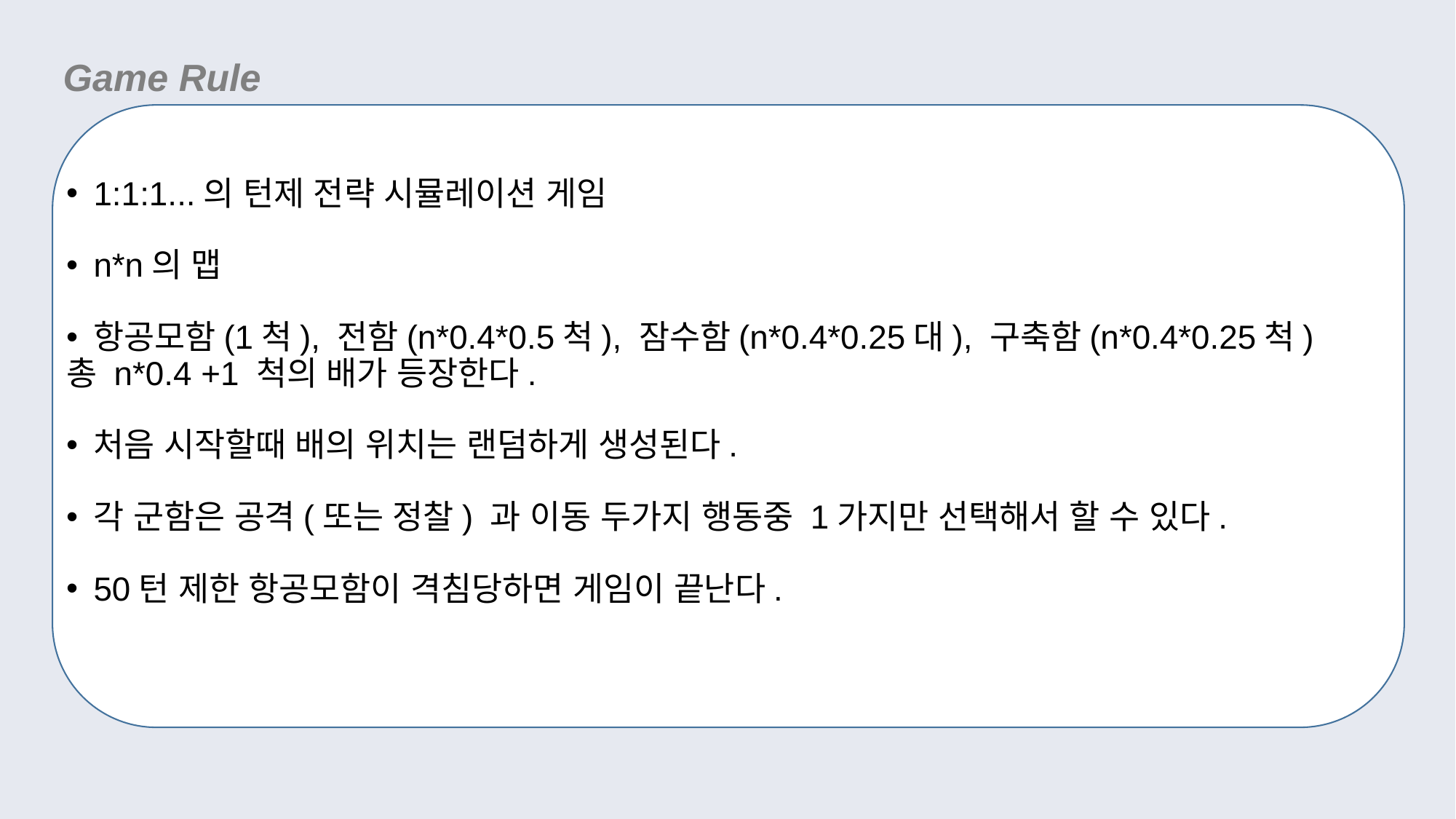

Game Rule

1:1:1...의 턴제 전략 시뮬레이션 게임

n*n의 맵

항공모함(1척), 전함(n*0.4*0.5척), 잠수함(n*0.4*0.25대), 구축함(n*0.4*0.25척)
총 n*0.4 +1 척의 배가 등장한다.

처음 시작할때 배의 위치는 랜덤하게 생성된다.

각 군함은 공격(또는 정찰) 과 이동 두가지 행동중 1가지만 선택해서 할 수 있다.

50턴 제한 항공모함이 격침당하면 게임이 끝난다.